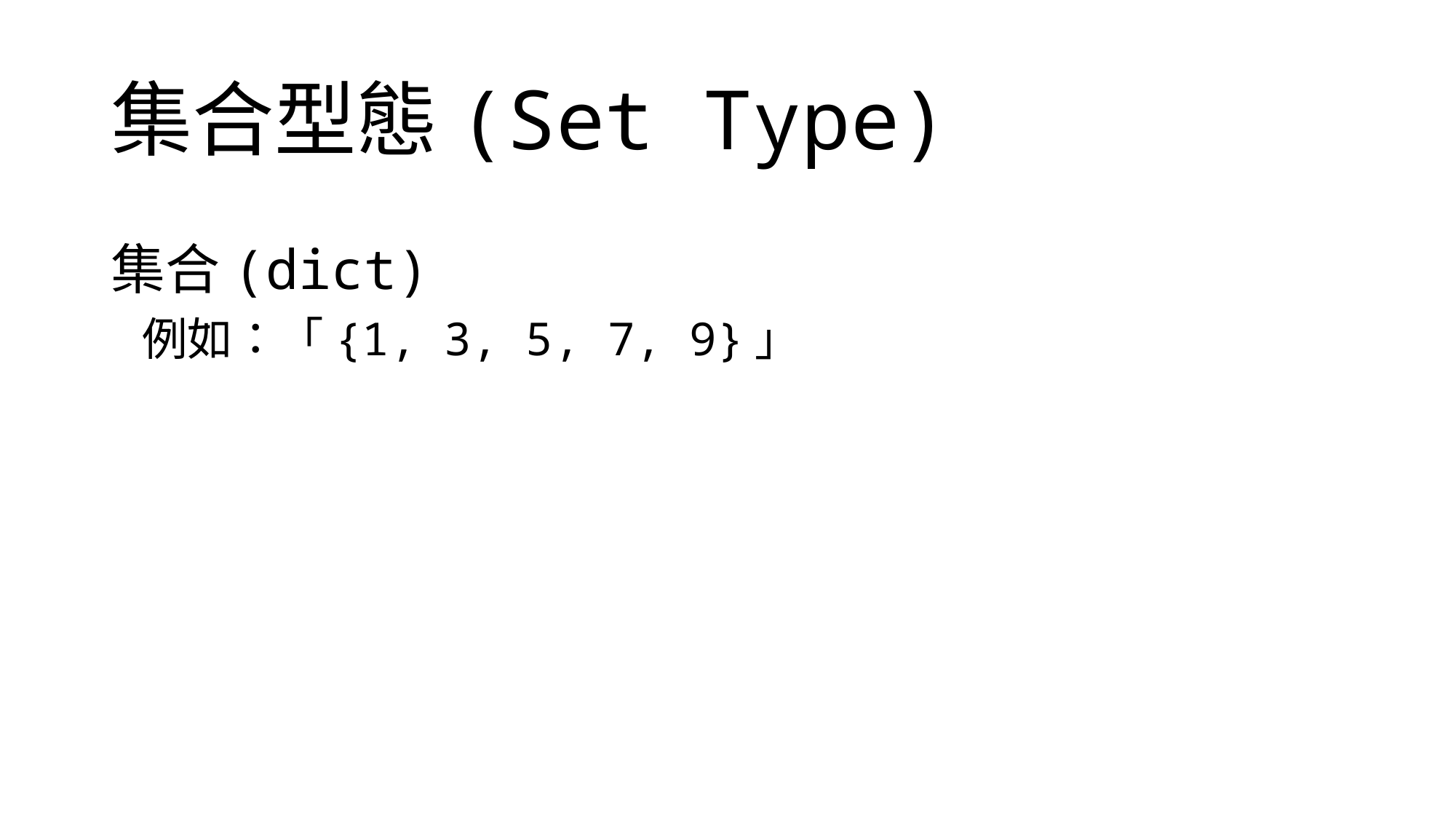

# 集合型態(Set Type)
集合(dict)
  例如：「{1, 3, 5, 7, 9}」